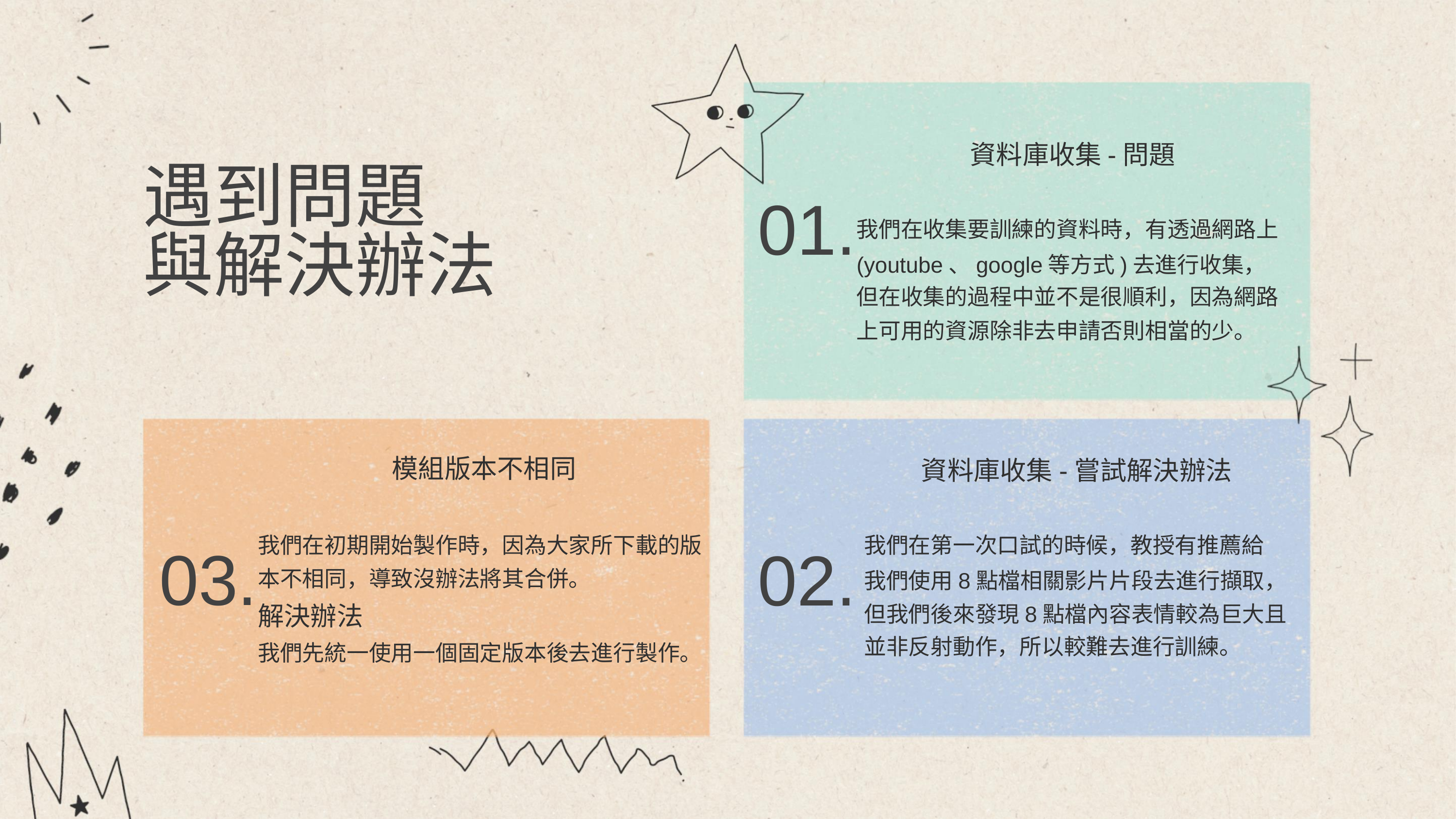

資料庫收集-問題
遇到問題
與解決辦法
01.
02.
我們在收集要訓練的資料時，有透過網路上
(youtube、google等方式)去進行收集，
但在收集的過程中並不是很順利，因為網路
上可用的資源除非去申請否則相當的少。
資料庫收集-嘗試解決辦法
模組版本不相同
03.
我們在初期開始製作時，因為大家所下載的版
本不相同，導致沒辦法將其合併。
我們在第一次口試的時候，教授有推薦給
我們使用8點檔相關影片片段去進行擷取，
但我們後來發現8點檔內容表情較為巨大且
並非反射動作，所以較難去進行訓練。
解決辦法
我們先統一使用一個固定版本後去進行製作。